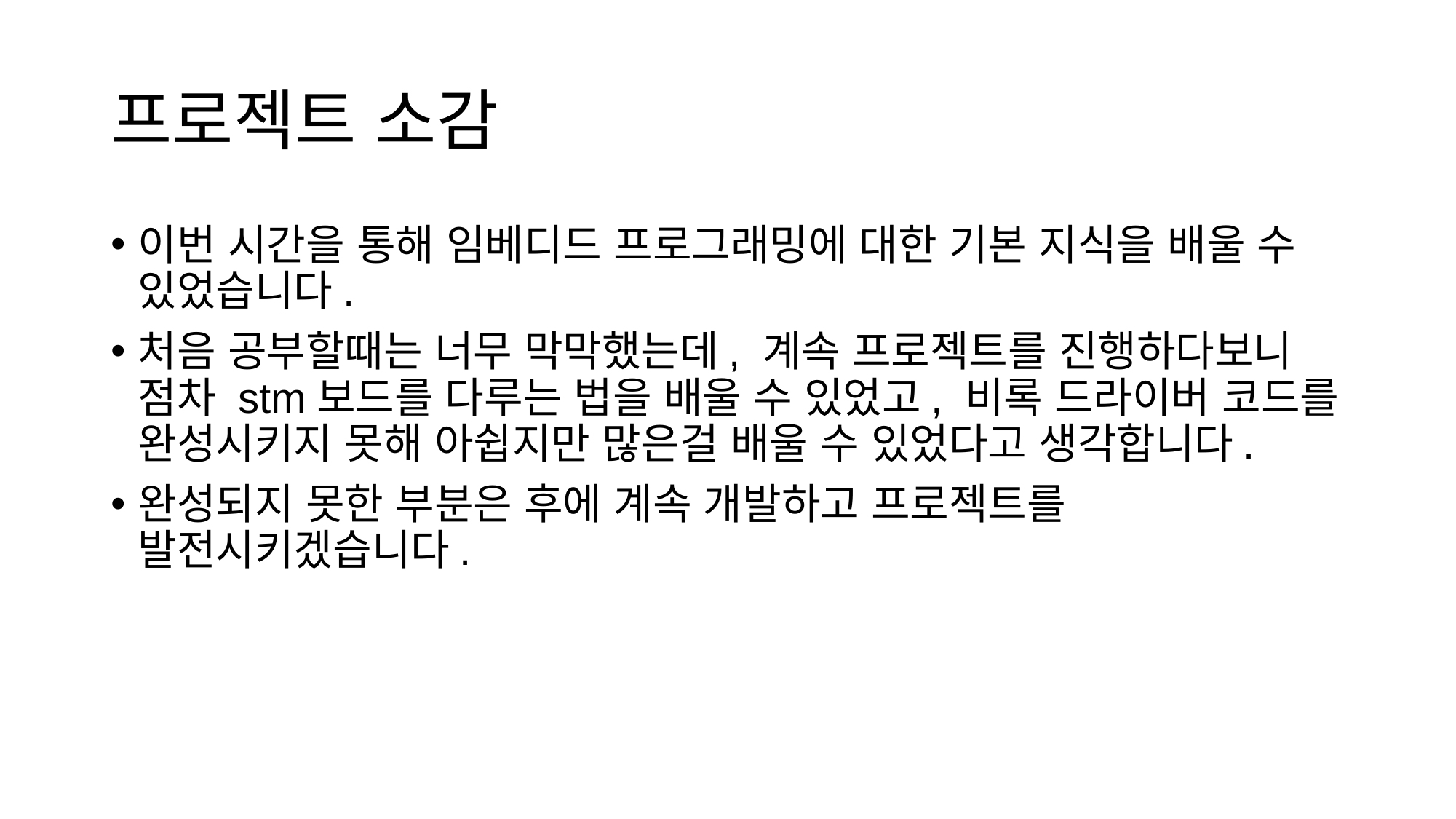

# 프로젝트 소감
이번 시간을 통해 임베디드 프로그래밍에 대한 기본 지식을 배울 수 있었습니다.
처음 공부할때는 너무 막막했는데, 계속 프로젝트를 진행하다보니 점차 stm보드를 다루는 법을 배울 수 있었고, 비록 드라이버 코드를 완성시키지 못해 아쉽지만 많은걸 배울 수 있었다고 생각합니다.
완성되지 못한 부분은 후에 계속 개발하고 프로젝트를 발전시키겠습니다.